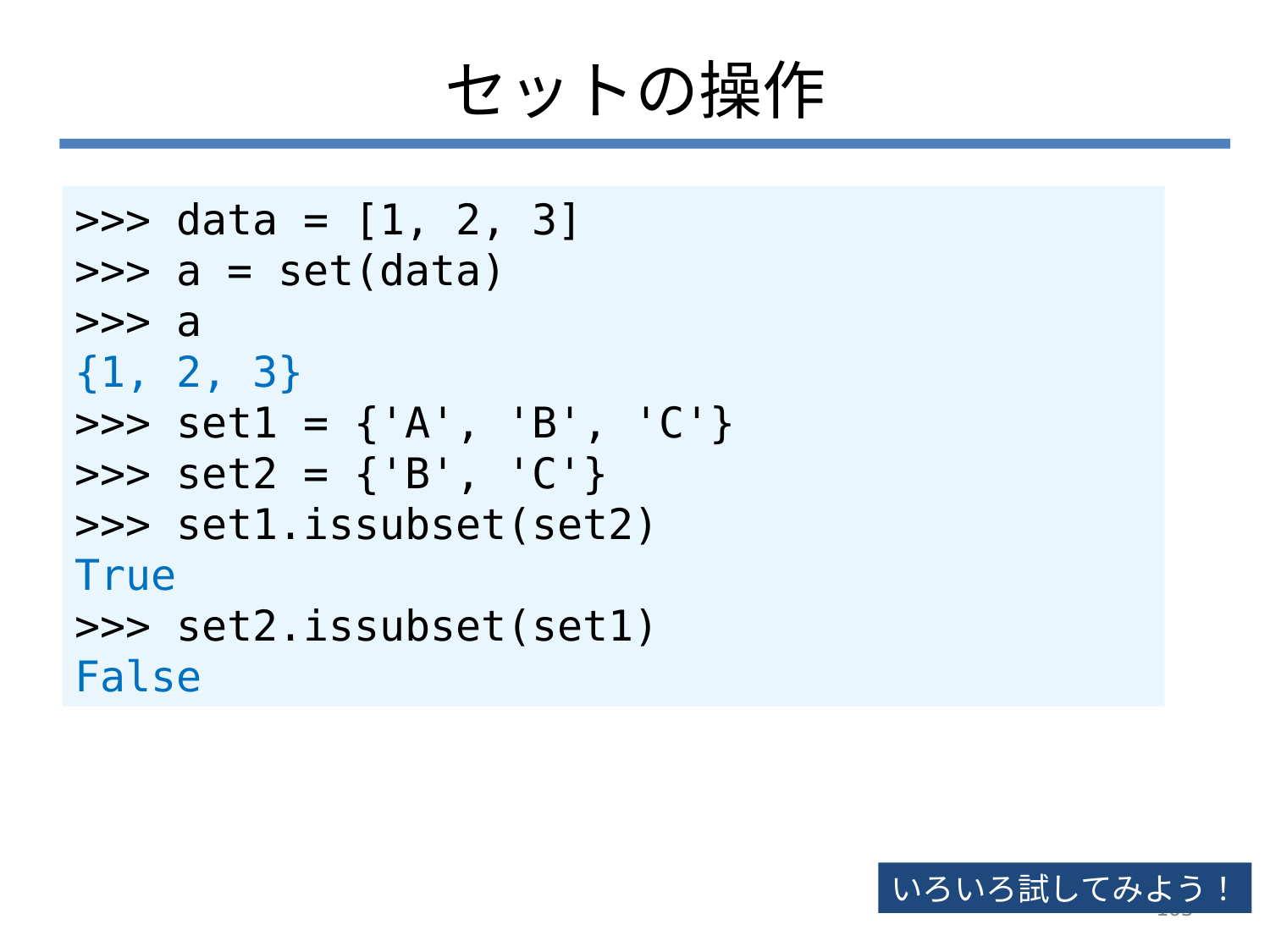

# セットの操作
>>> data = [1, 2, 3]
>>> a = set(data)
>>> a
{1, 2, 3}
>>> set1 = {'A', 'B', 'C'}
>>> set2 = {'B', 'C'}
>>> set1.issubset(set2)
True
>>> set2.issubset(set1)
False
いろいろ試してみよう！
163